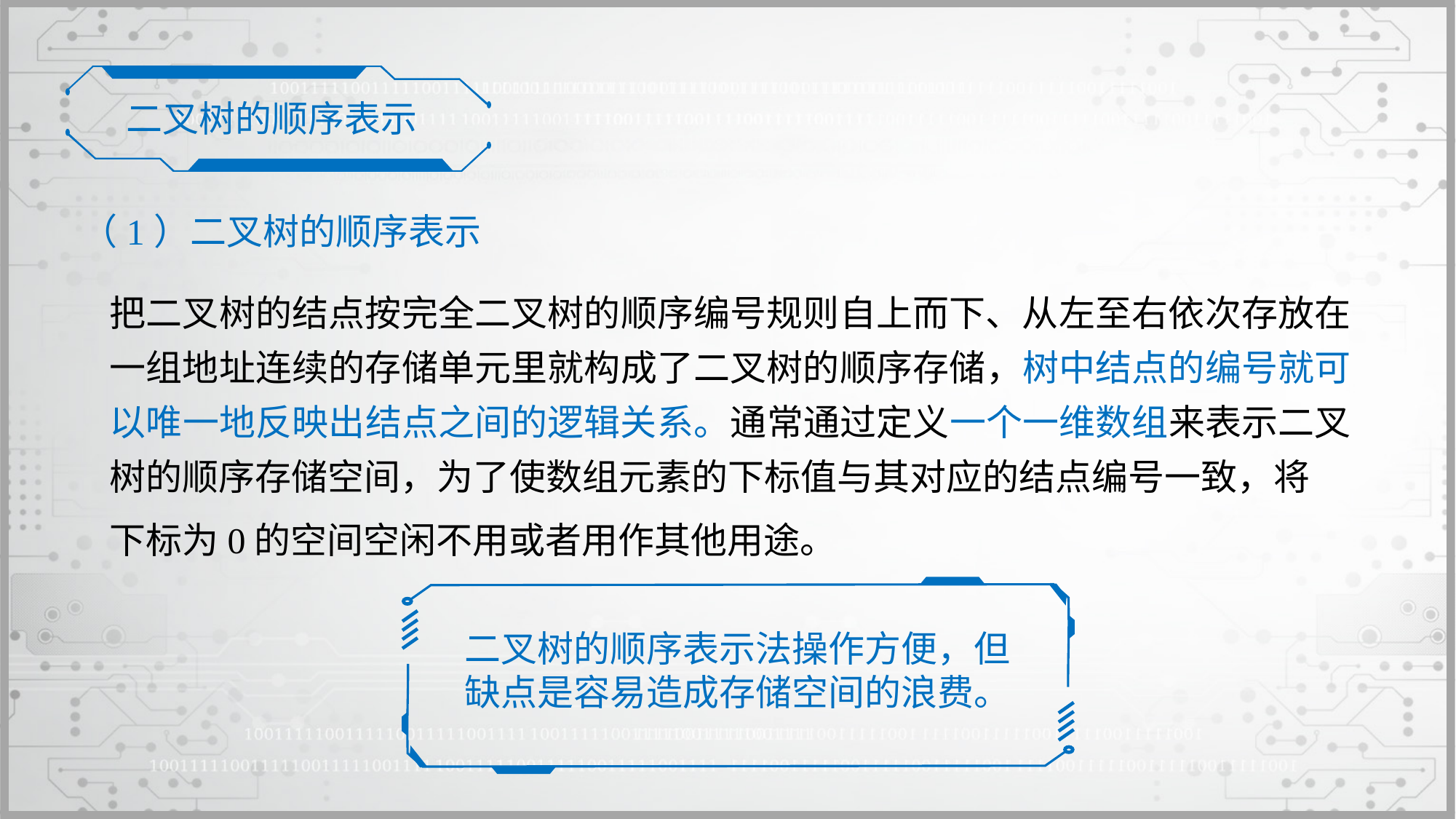

二叉树的顺序表示
（1）二叉树的顺序表示
把二叉树的结点按完全二叉树的顺序编号规则自上而下、从左至右依次存放在一组地址连续的存储单元里就构成了二叉树的顺序存储，树中结点的编号就可以唯一地反映出结点之间的逻辑关系。通常通过定义一个一维数组来表示二叉树的顺序存储空间，为了使数组元素的下标值与其对应的结点编号一致，将
下标为0的空间空闲不用或者用作其他用途。

二叉树的顺序表示法操作方便，但缺点是容易造成存储空间的浪费。